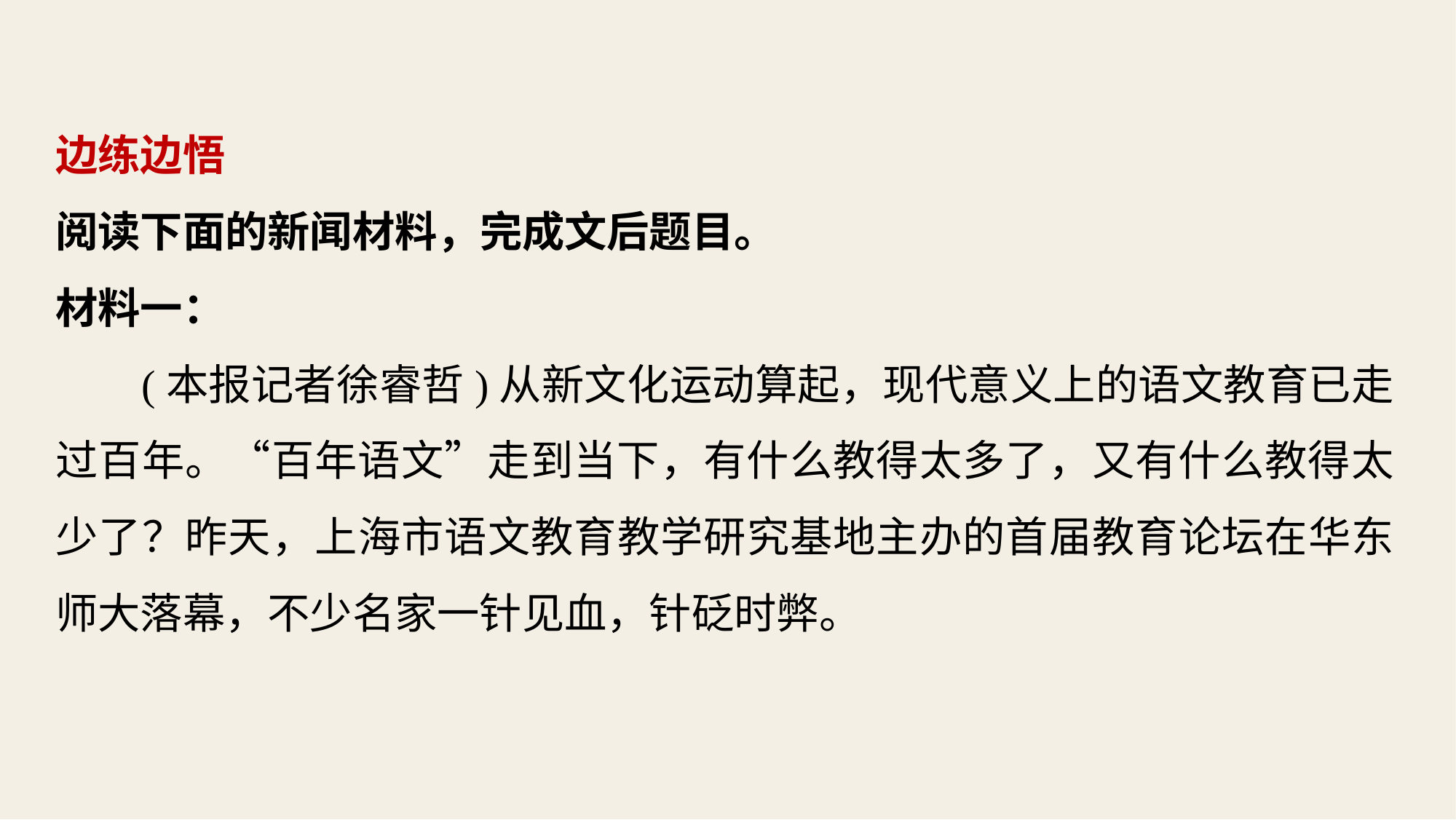

边练边悟
阅读下面的新闻材料，完成文后题目。
材料一：
(本报记者徐睿哲)从新文化运动算起，现代意义上的语文教育已走过百年。“百年语文”走到当下，有什么教得太多了，又有什么教得太少了？昨天，上海市语文教育教学研究基地主办的首届教育论坛在华东师大落幕，不少名家一针见血，针砭时弊。